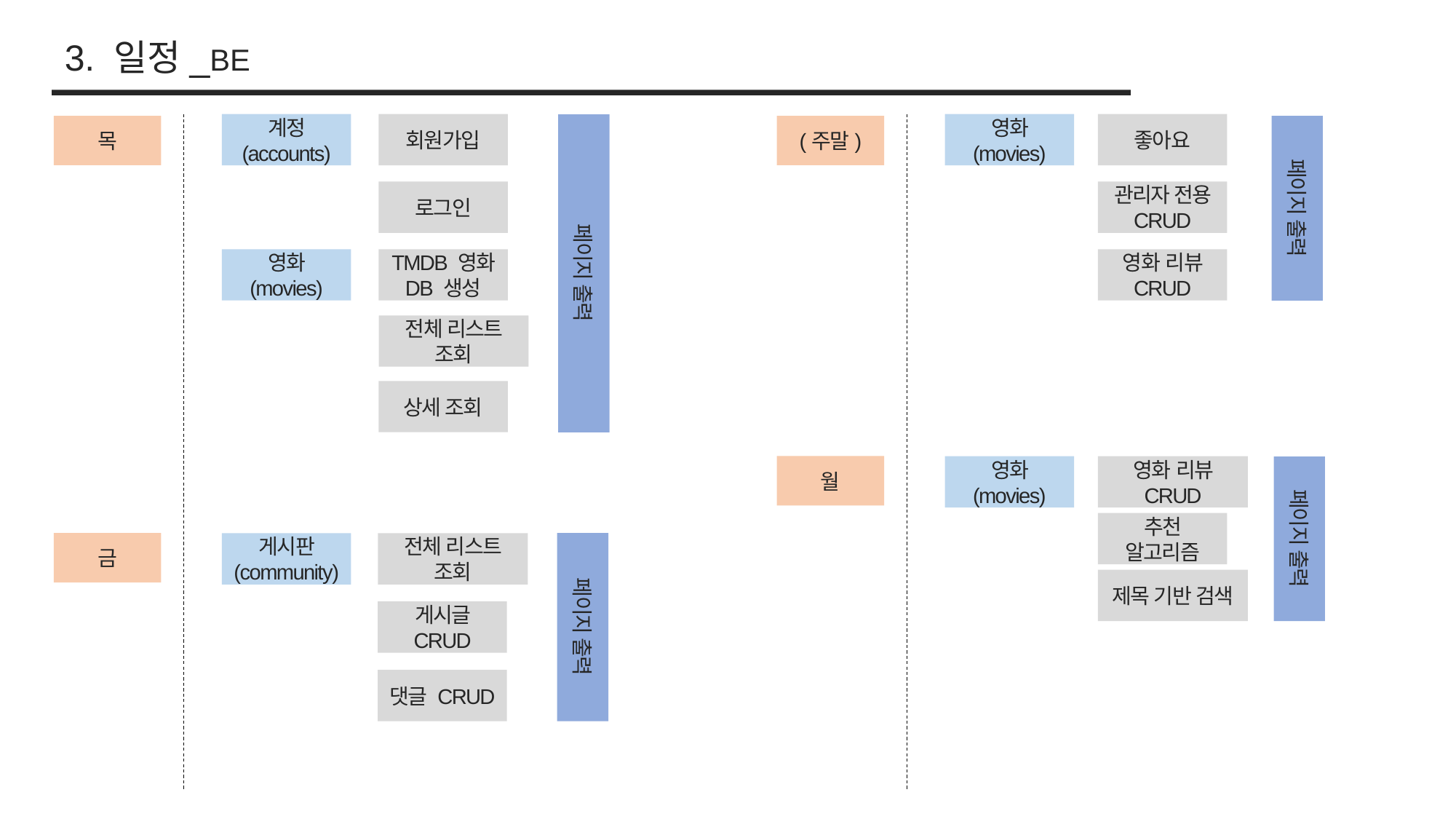

3. 일정_BE

계정 (accounts)
회원가입
영화 (movies)
좋아요
목
(주말)
로그인
관리자 전용 CRUD
페이지 출력
페이지 출력
영화 (movies)
TMDB 영화 DB 생성
영화 리뷰 CRUD
전체 리스트 조회
상세 조회
월
영화 (movies)
영화 리뷰 CRUD
추천 알고리즘
페이지 출력
금
게시판 (community)
전체 리스트 조회
제목 기반 검색
페이지 출력
게시글 CRUD
댓글 CRUD